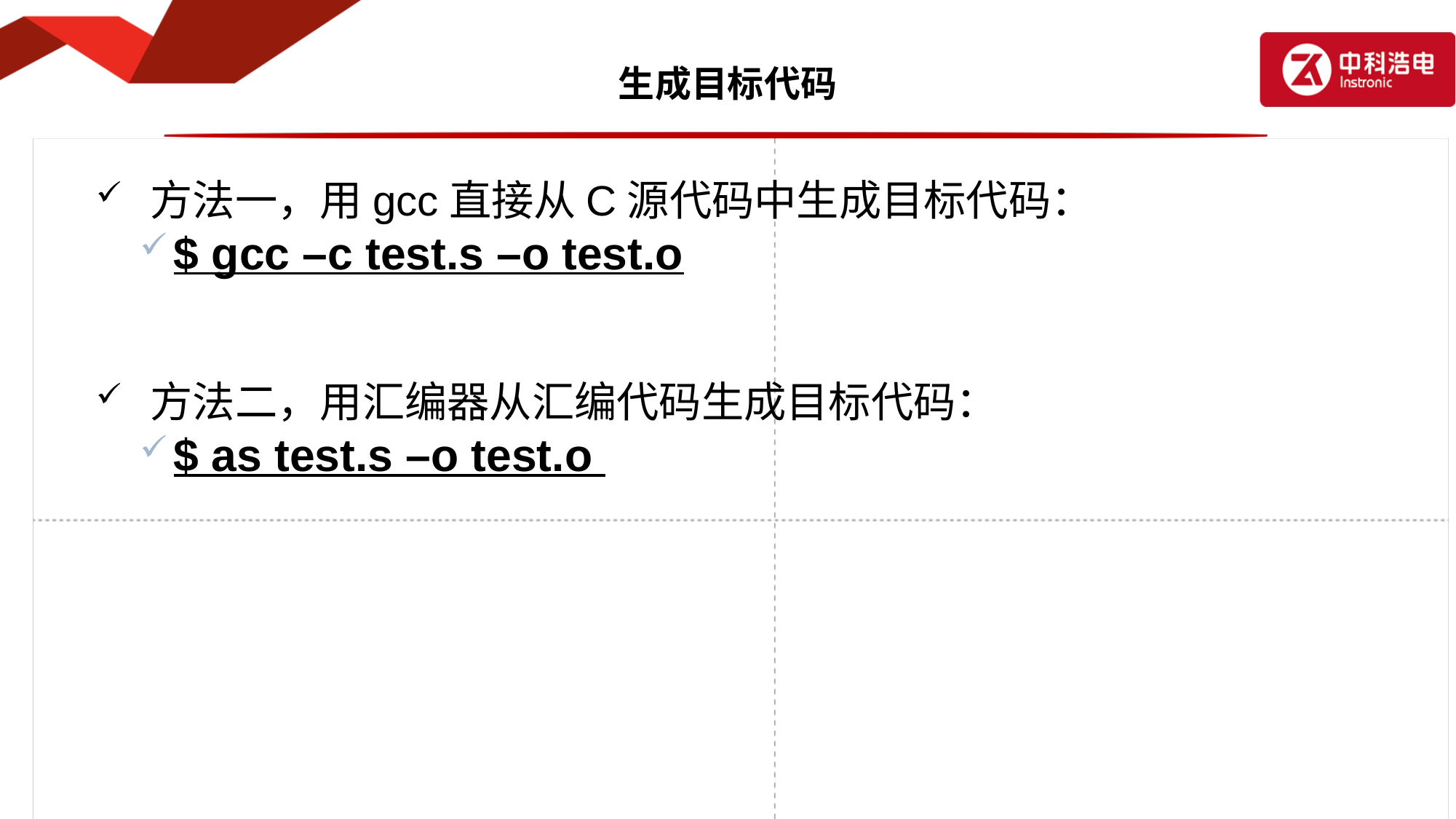

# 生成目标代码
方法一，用gcc直接从C源代码中生成目标代码：
$ gcc –c test.s –o test.o

方法二，用汇编器从汇编代码生成目标代码：
$ as test.s –o test.o